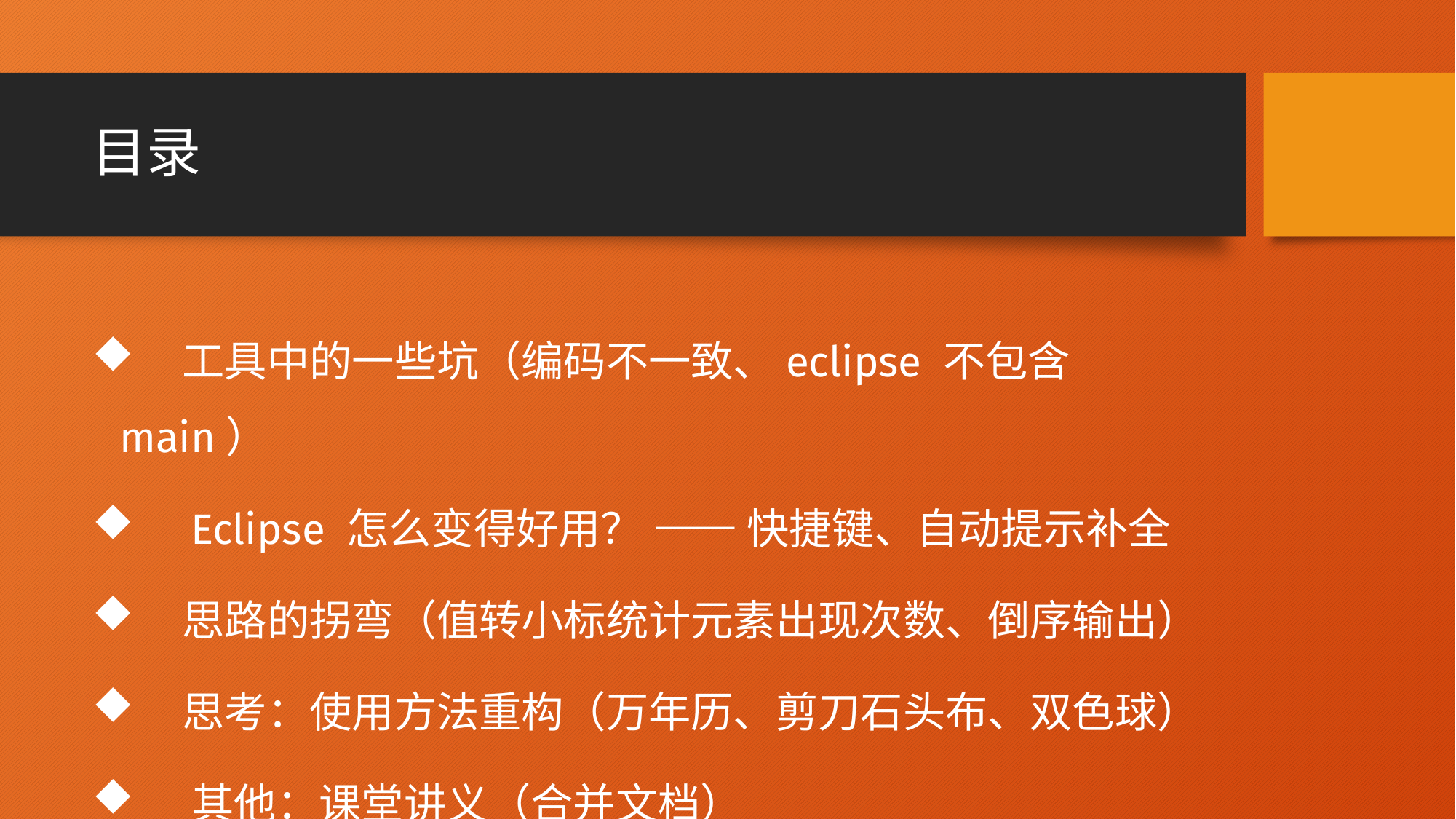

# 目录
    工具中的一些坑（编码不一致、eclipse 不包含main）
     Eclipse 怎么变得好用？ —— 快捷键、自动提示补全
    思路的拐弯（值转小标统计元素出现次数、倒序输出）
    思考：使用方法重构（万年历、剪刀石头布、双色球）
     其他：课堂讲义（合并文档）